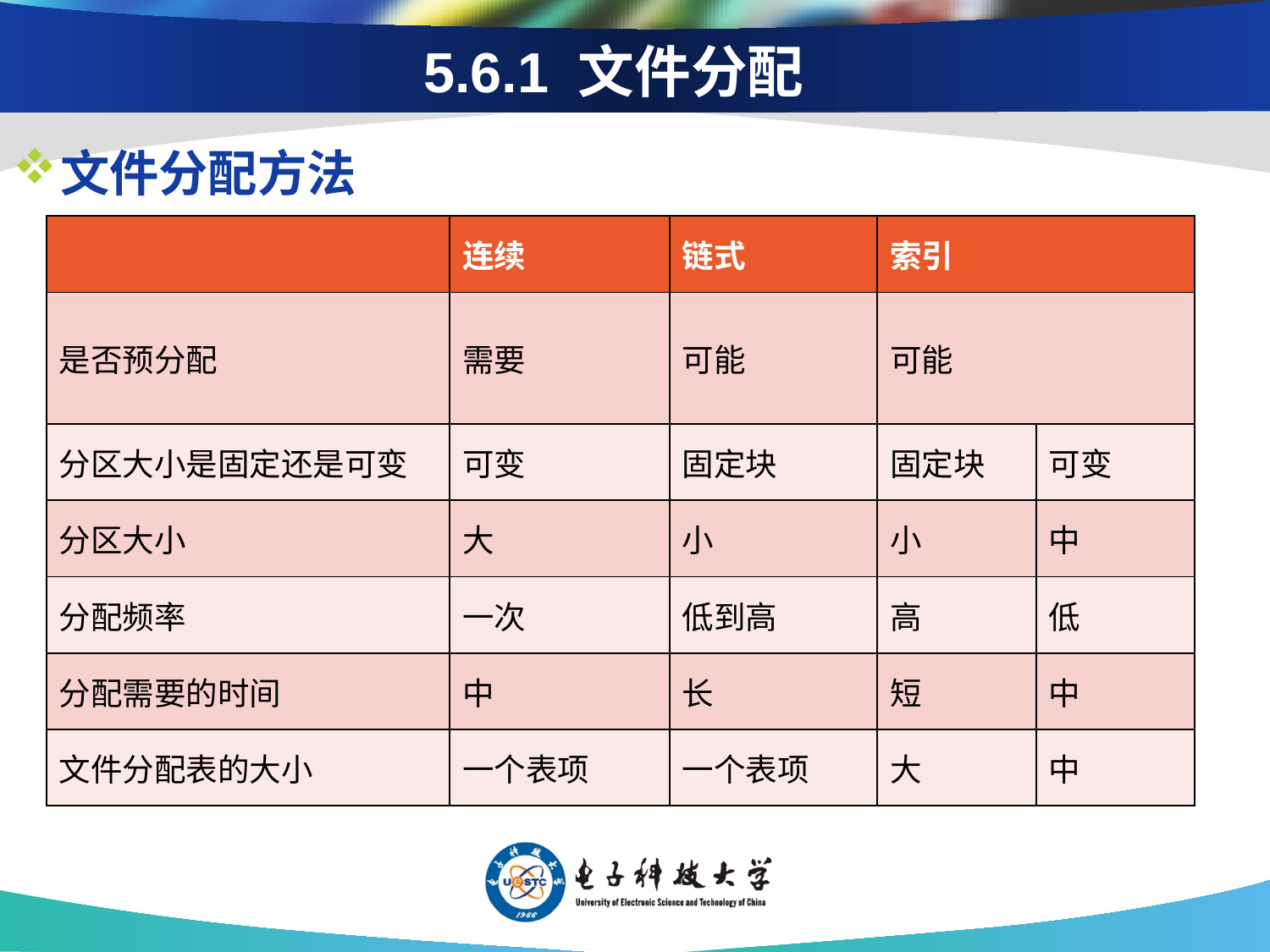

# 5.6.1 文件分配
文件分配方法
|  | 连续 | 链式 | 索引 |  |
| --- | --- | --- | --- | --- |
| 是否预分配 | 需要 | 可能 | 可能 |  |
| 分区大小是固定还是可变 | 可变 | 固定块 | 固定块 | 可变 |
| 分区大小 | 大 | 小 | 小 | 中 |
| 分配频率 | 一次 | 低到高 | 高 | 低 |
| 分配需要的时间 | 中 | 长 | 短 | 中 |
| 文件分配表的大小 | 一个表项 | 一个表项 | 大 | 中 |